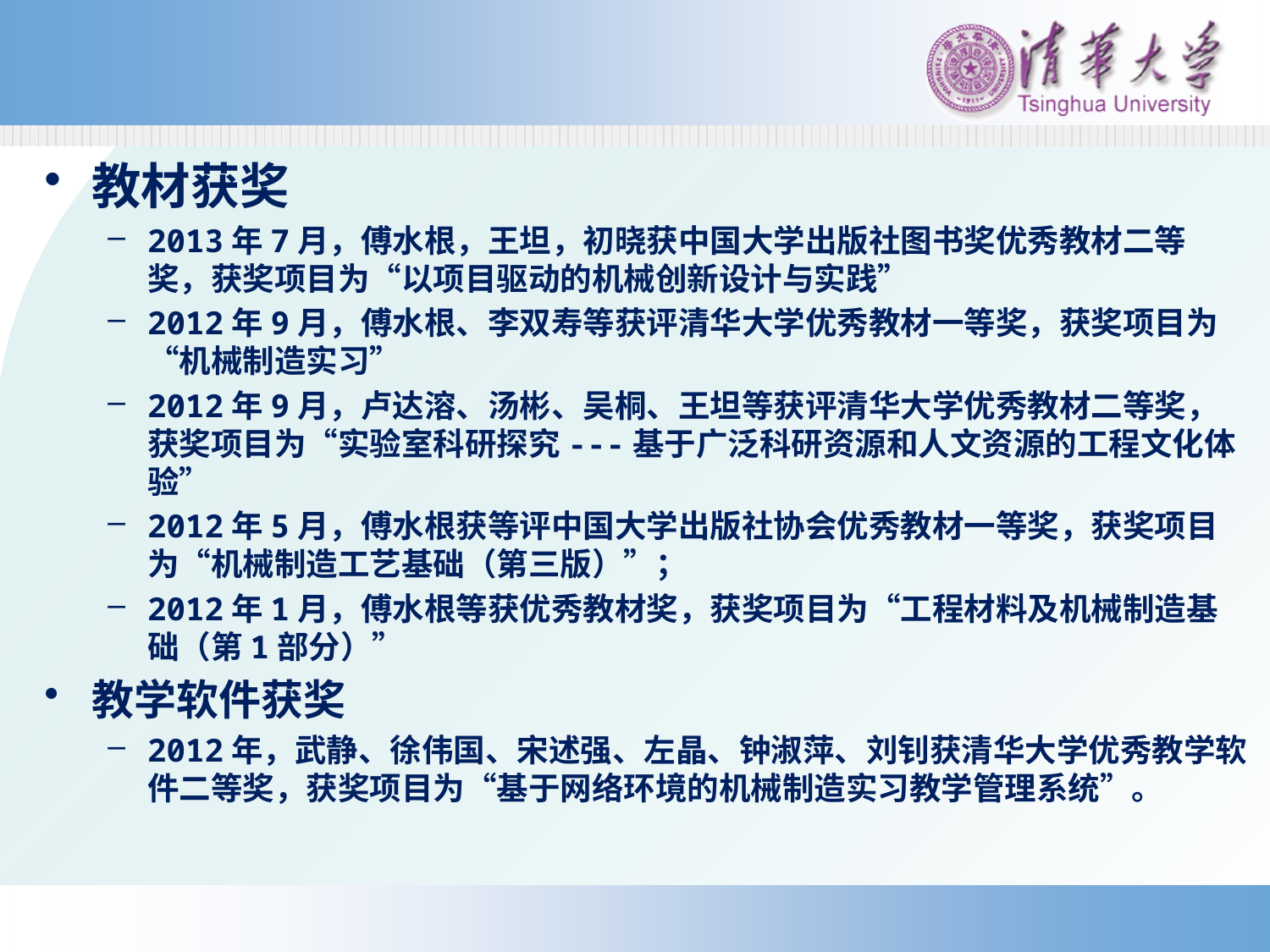

教材获奖
2013年7月，傅水根，王坦，初晓获中国大学出版社图书奖优秀教材二等奖，获奖项目为“以项目驱动的机械创新设计与实践”
2012年9月，傅水根、李双寿等获评清华大学优秀教材一等奖，获奖项目为“机械制造实习”
2012年9月，卢达溶、汤彬、吴桐、王坦等获评清华大学优秀教材二等奖，获奖项目为“实验室科研探究---基于广泛科研资源和人文资源的工程文化体验”
2012年5月，傅水根获等评中国大学出版社协会优秀教材一等奖，获奖项目为“机械制造工艺基础（第三版）”；
2012年1月，傅水根等获优秀教材奖，获奖项目为“工程材料及机械制造基础（第1部分）”
教学软件获奖
2012年，武静、徐伟国、宋述强、左晶、钟淑萍、刘钊获清华大学优秀教学软件二等奖，获奖项目为“基于网络环境的机械制造实习教学管理系统”。